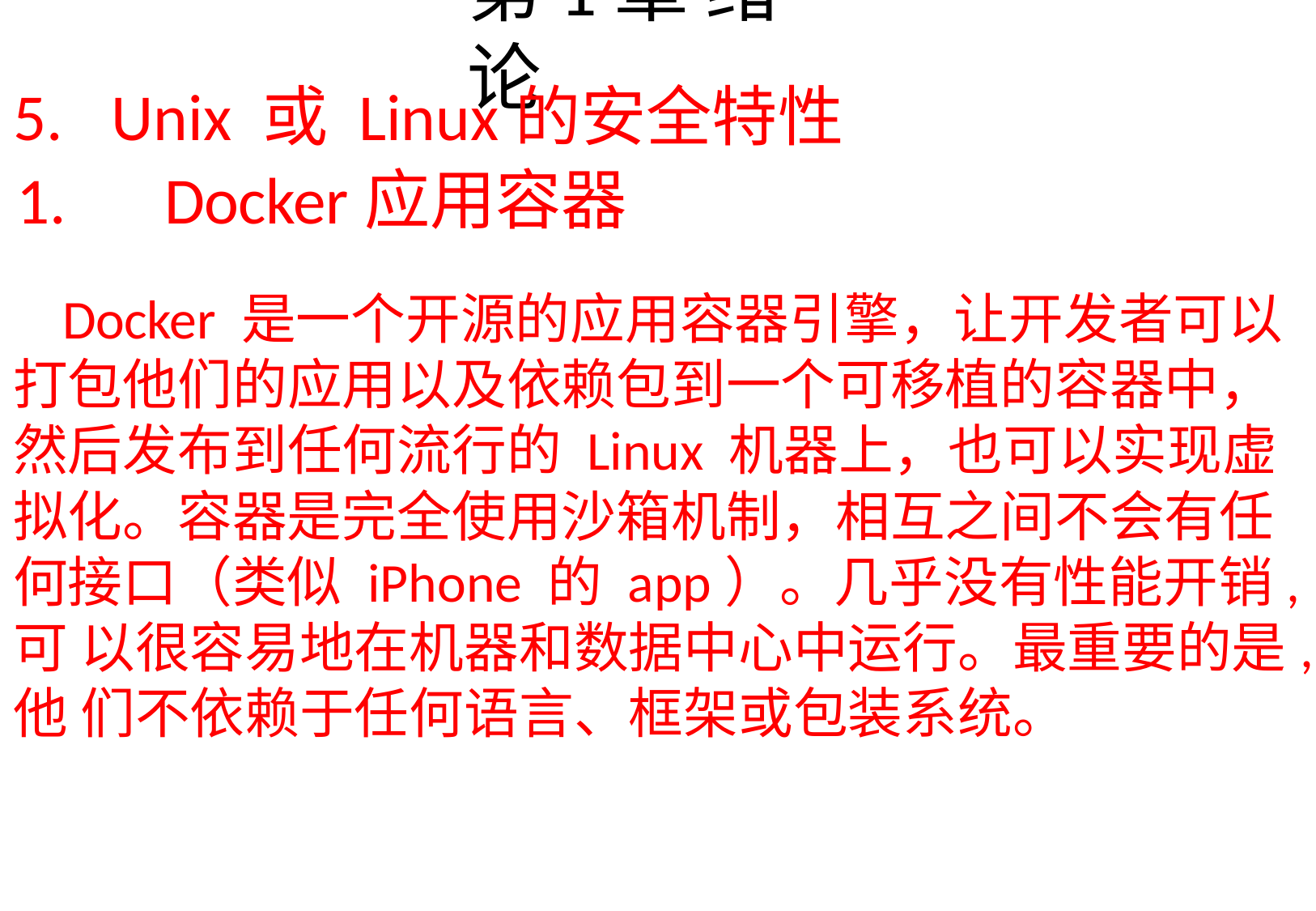

# 第1章 绪论
Unix 或 Linux的安全特性
Docker应用容器
Docker 是一个开源的应用容器引擎，让开发者可以 打包他们的应用以及依赖包到一个可移植的容器中，  然后发布到任何流行的 Linux 机器上，也可以实现虚 拟化。容器是完全使用沙箱机制，相互之间不会有任 何接口（类似 iPhone 的app）。几乎没有性能开销,可 以很容易地在机器和数据中心中运行。最重要的是,他 们不依赖于任何语言、框架或包装系统。